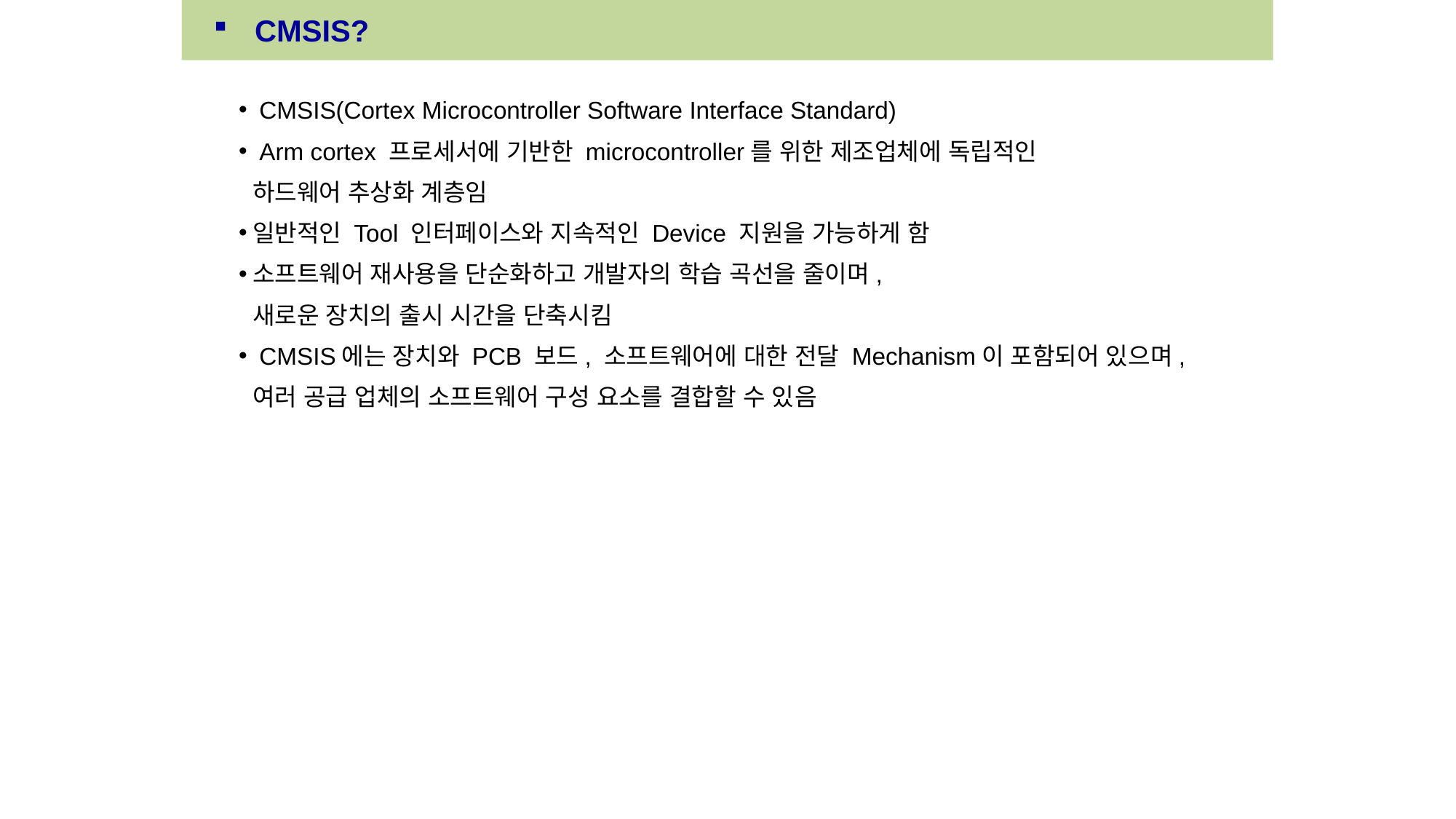

CMSIS?

 CMSIS(Cortex Microcontroller Software Interface Standard)
 Arm cortex 프로세서에 기반한 microcontroller를 위한 제조업체에 독립적인
하드웨어 추상화 계층임
일반적인 Tool 인터페이스와 지속적인 Device 지원을 가능하게 함
소프트웨어 재사용을 단순화하고 개발자의 학습 곡선을 줄이며,
새로운 장치의 출시 시간을 단축시킴
 CMSIS에는 장치와 PCB 보드, 소프트웨어에 대한 전달 Mechanism이 포함되어 있으며,
여러 공급 업체의 소프트웨어 구성 요소를 결합할 수 있음